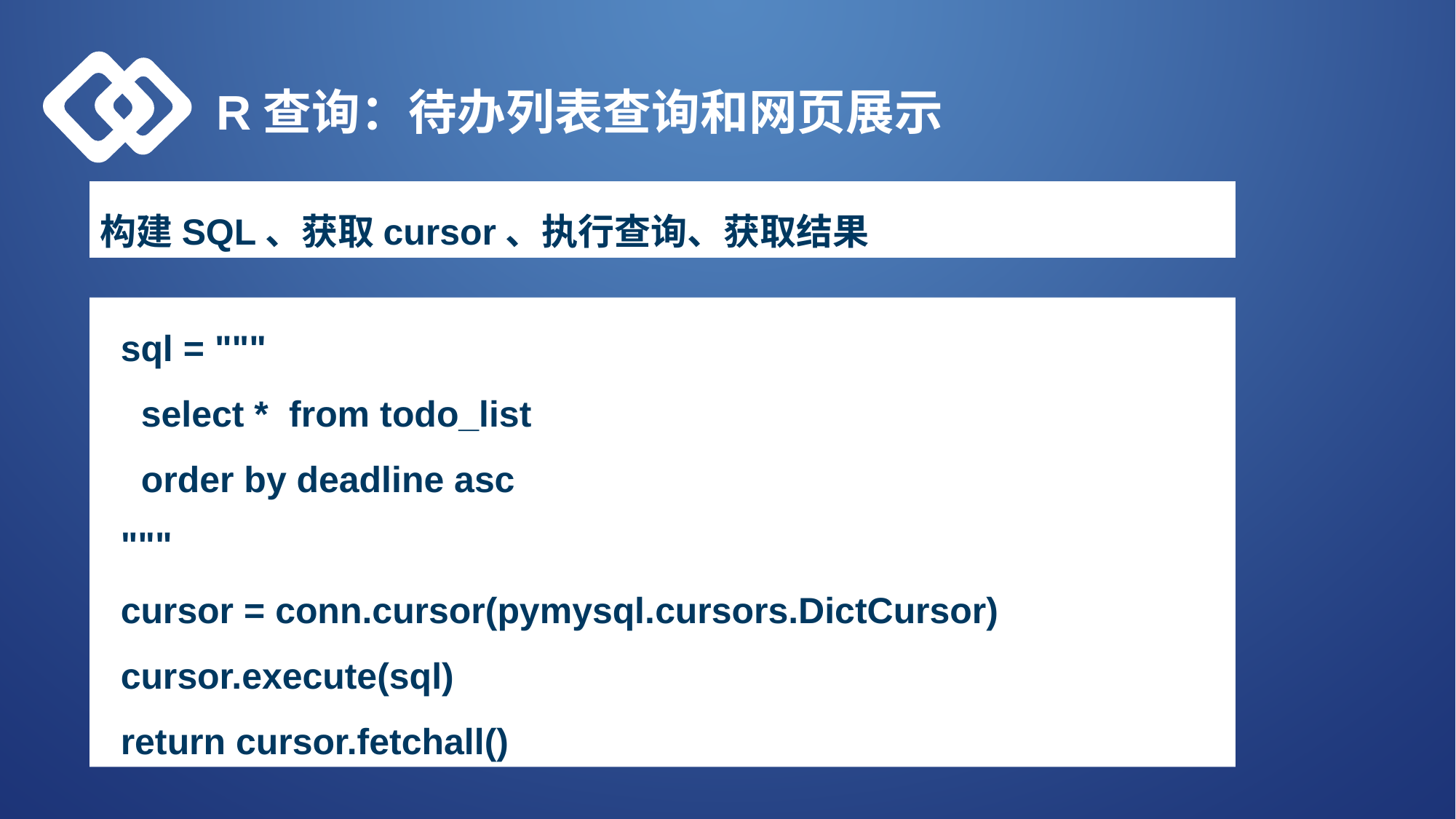

R查询：待办列表查询和网页展示

构建SQL、获取cursor、执行查询、获取结果
  sql = """
    select *  from todo_list
    order by deadline asc
  """
  cursor = conn.cursor(pymysql.cursors.DictCursor)
  cursor.execute(sql)
  return cursor.fetchall()